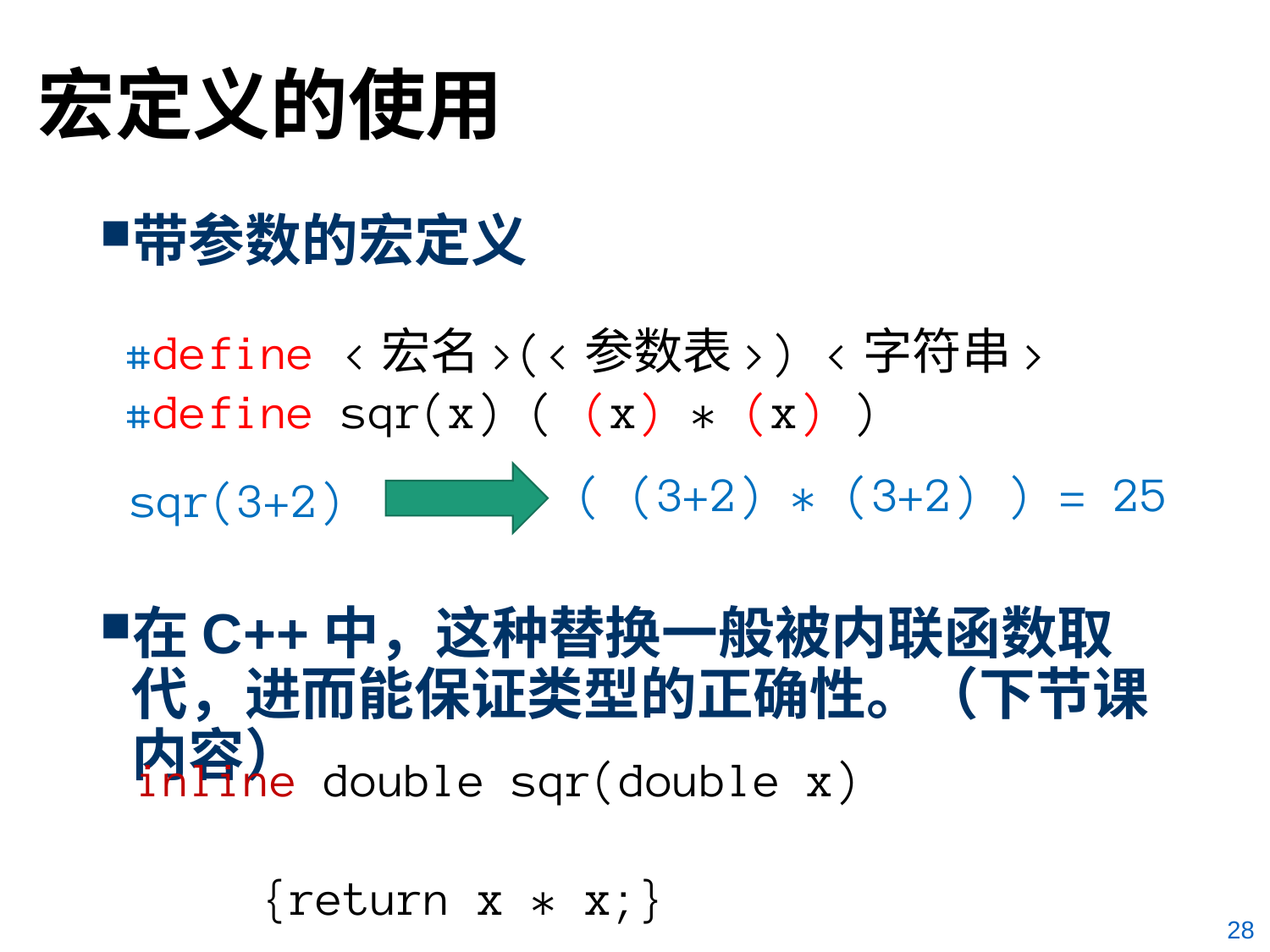

# 宏定义的使用
带参数的宏定义

在C++中，这种替换一般被内联函数取代，进而能保证类型的正确性。（下节课内容）
#define <宏名>(<参数表>) <字符串>
#define sqr(x) ( (x) * (x) )
( (3+2) * (3+2) ) = 25
sqr(3+2)

inline double sqr(double x)
									{return x * x;}
28